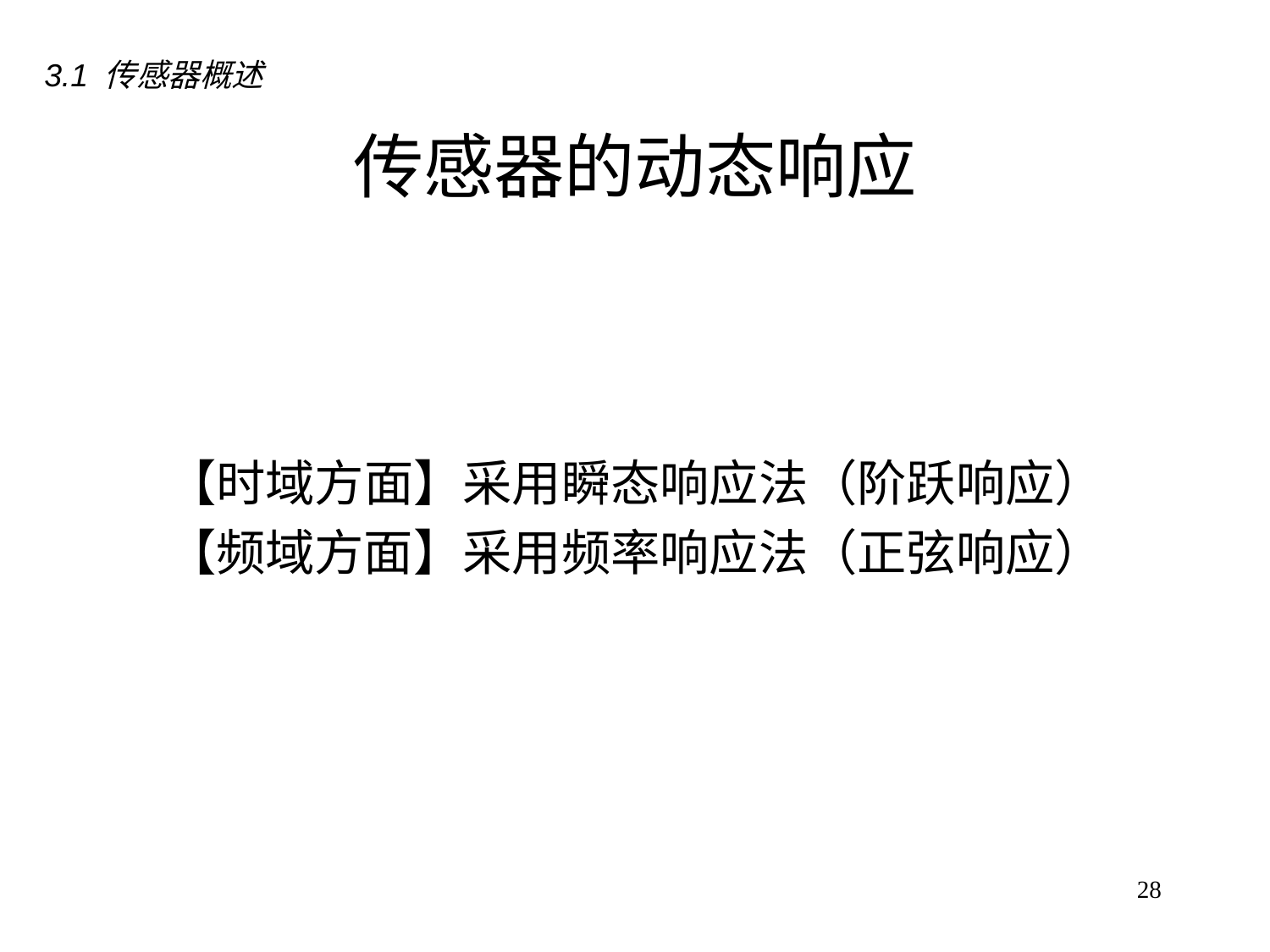

3.1 传感器概述
# 传感器的动态响应
　【时域方面】采用瞬态响应法（阶跃响应）
　【频域方面】采用频率响应法（正弦响应）
28